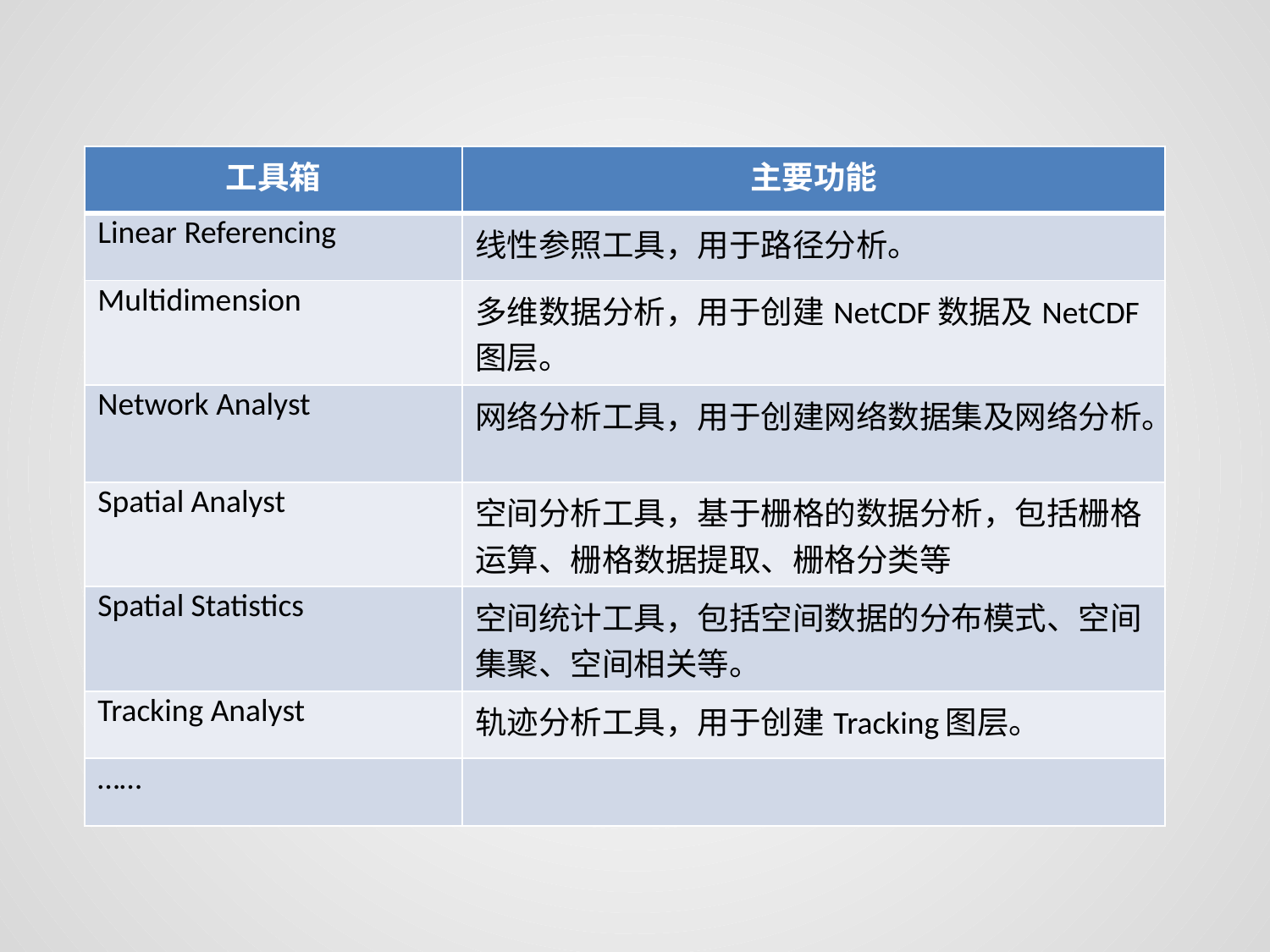

| 工具箱 | 主要功能 |
| --- | --- |
| Linear Referencing | 线性参照工具，用于路径分析。 |
| Multidimension | 多维数据分析，用于创建NetCDF数据及NetCDF图层。 |
| Network Analyst | 网络分析工具，用于创建网络数据集及网络分析。 |
| Spatial Analyst | 空间分析工具，基于栅格的数据分析，包括栅格运算、栅格数据提取、栅格分类等 |
| Spatial Statistics | 空间统计工具，包括空间数据的分布模式、空间集聚、空间相关等。 |
| Tracking Analyst | 轨迹分析工具，用于创建Tracking图层。 |
| …… |  |